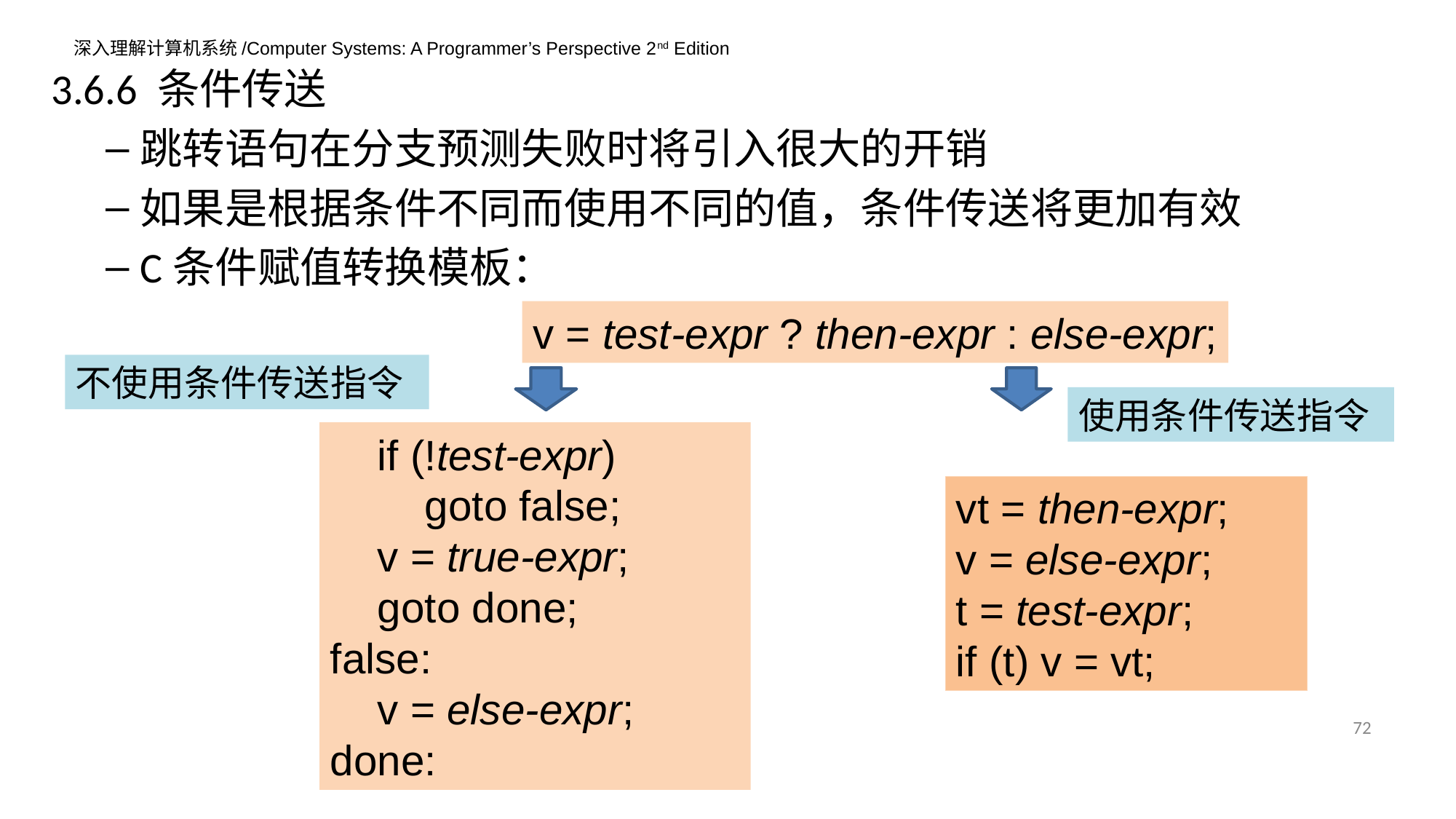

3.6.6 条件传送
跳转语句在分支预测失败时将引入很大的开销
如果是根据条件不同而使用不同的值，条件传送将更加有效
C条件赋值转换模板：
v = test-expr ? then-expr : else-expr;
不使用条件传送指令

使用条件传送指令
    if (!test-expr)
        goto false;
    v = true-expr;
    goto done;
false:
    v = else-expr;
done:
vt = then-expr;
v = else-expr;
t = test-expr;
if (t) v = vt;
72